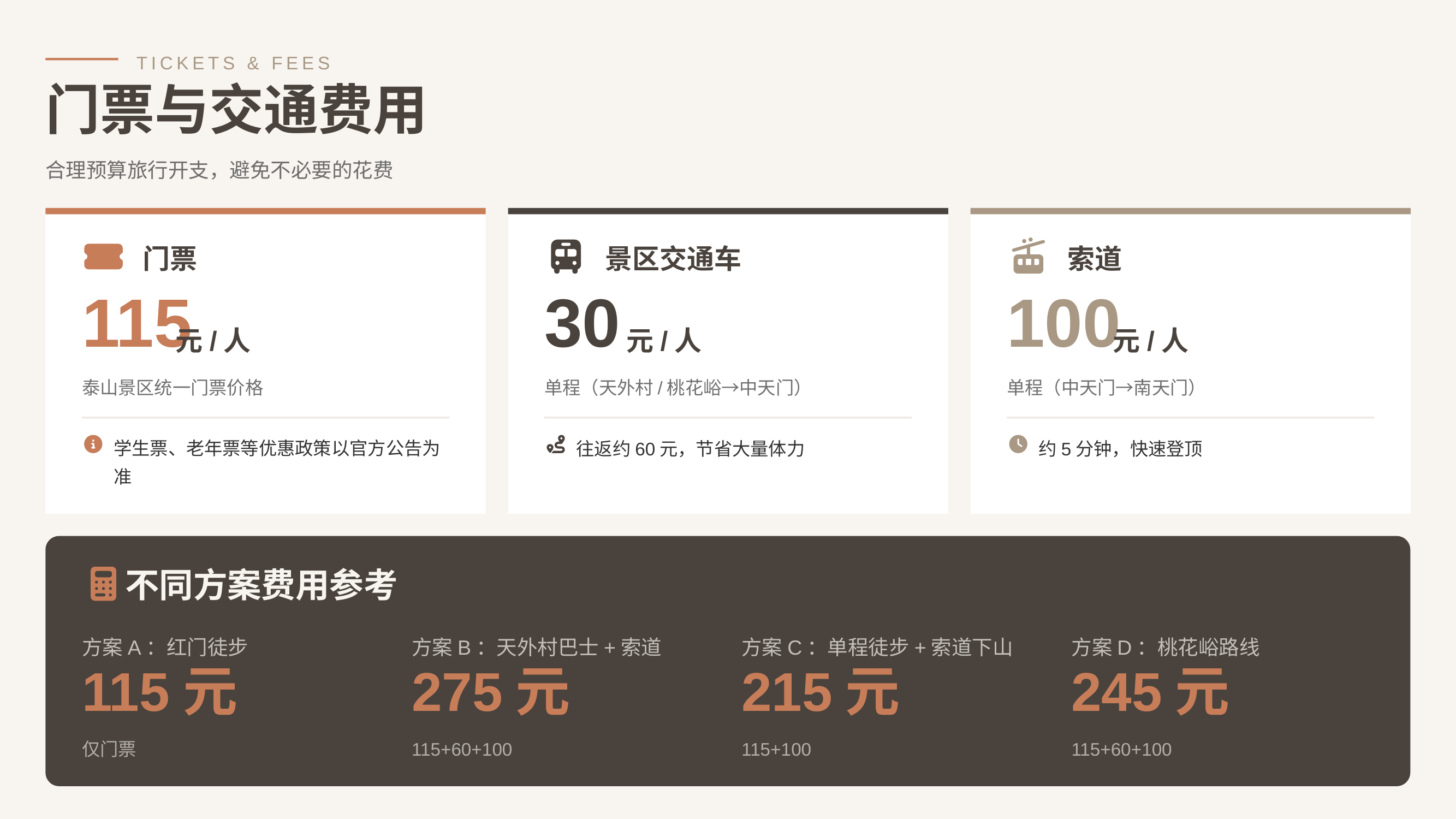

TICKETS & FEES

门票与交通费用
合理预算旅行开支，避免不必要的花费

门票
景区交通车
索道

115
30
100
元/人
元/人
元/人
泰山景区统一门票价格
单程（天外村/桃花峪→中天门）
单程（中天门→南天门）

学生票、老年票等优惠政策以官方公告为准
往返约60元，节省大量体力
约5分钟，快速登顶

不同方案费用参考

方案A：红门徒步
方案B：天外村巴士+索道
方案C：单程徒步+索道下山
方案D：桃花峪路线
115元
275元
215元
245元
仅门票
115+60+100
115+100
115+60+100